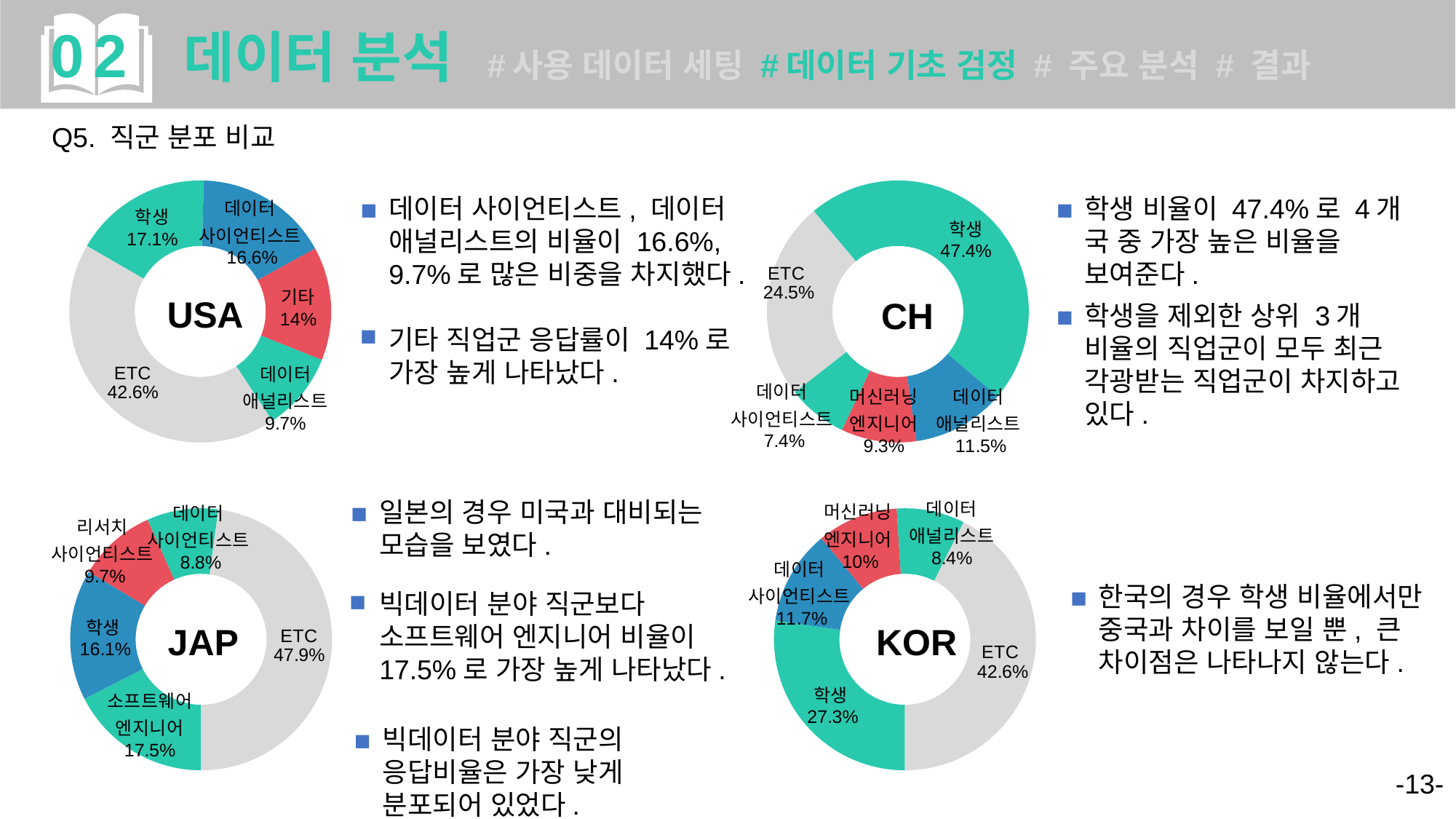

02  데이터 분석  #사용 데이터 세팅 #데이터 기초 검정 # 주요 분석 # 결과

Q5. 직군 분포 비교

### Chart: CH

| Category | Sales |
|---|---|
| 학생 | 47.4 |
| 데이터 애널리스트 | 11.5 |
| 머신러닝 엔지니어 | 9.3 |
| 데이터 사이언티스트 | 7.4 |
| ETC | 24.5 |

### Chart: USA

| Category | Sales |
|---|---|
| 학생 | 17.1 |
| 데이터 사이언티스트 | 16.6 |
| 기타 | 14.0 |
| 데이터 애널리스트 | 9.7 |
| ETC | 42.6 |
데이터 사이언티스트, 데이터 애널리스트의 비율이 16.6%, 9.7%로 많은 비중을 차지했다.
■
■
기타 직업군 응답률이 14%로 가장 높게 나타났다.
학생 비율이 47.4%로 4개 국 중 가장 높은 비율을 보여준다.
■
학생을 제외한 상위 3개 비율의 직업군이 모두 최근 각광받는 직업군이 차지하고 있다.
■

### Chart: KOR

| Category | Sales |
|---|---|
| 학생 | 27.3 |
| 데이터 사이언티스트 | 11.7 |
| 머신러닝 엔지니어 | 10.0 |
| 데이터 애널리스트 | 8.4 |
| ETC | 42.6 |

### Chart: JAP

| Category | Sales |
|---|---|
| 소프트웨어 엔지니어 | 17.5 |
| 학생 | 16.1 |
| 리서치 사이언티스트 | 9.7 |
| 데이터 사이언티스트 | 8.8 |
| ETC | 47.9 |
일본의 경우 미국과 대비되는 모습을 보였다.
■
■
빅데이터 분야 직군보다 소프트웨어 엔지니어 비율이 17.5%로 가장 높게 나타났다.
빅데이터 분야 직군의 응답비율은 가장 낮게 분포되어 있었다.
■
한국의 경우 학생 비율에서만 중국과 차이를 보일 뿐, 큰 차이점은 나타나지 않는다.
■
-13-